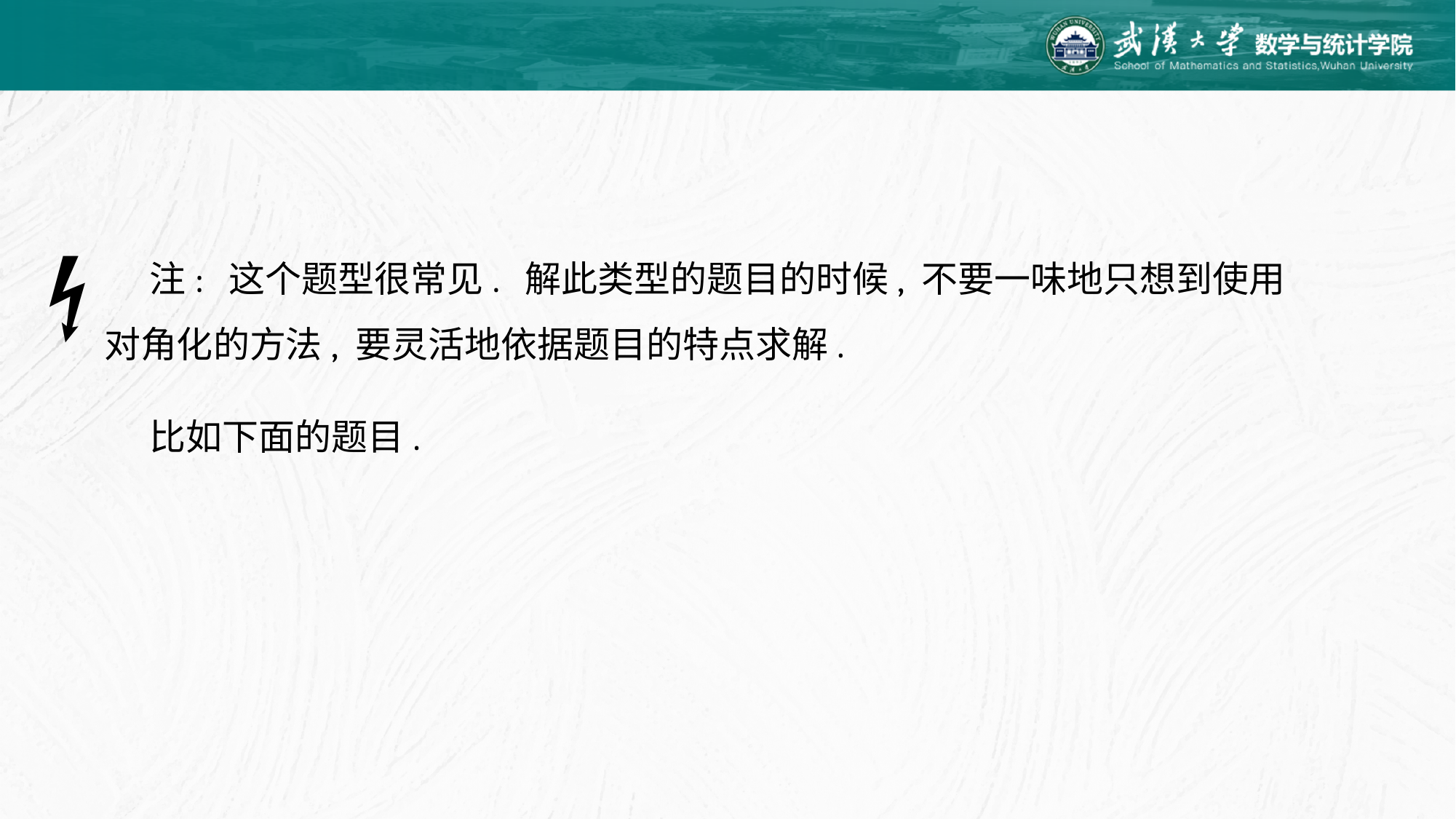

⚡️
注:  这个题型很常见.  解此类型的题目的时候, 不要一味地只想到使用对角化的方法, 要灵活地依据题目的特点求解.
比如下面的题目.